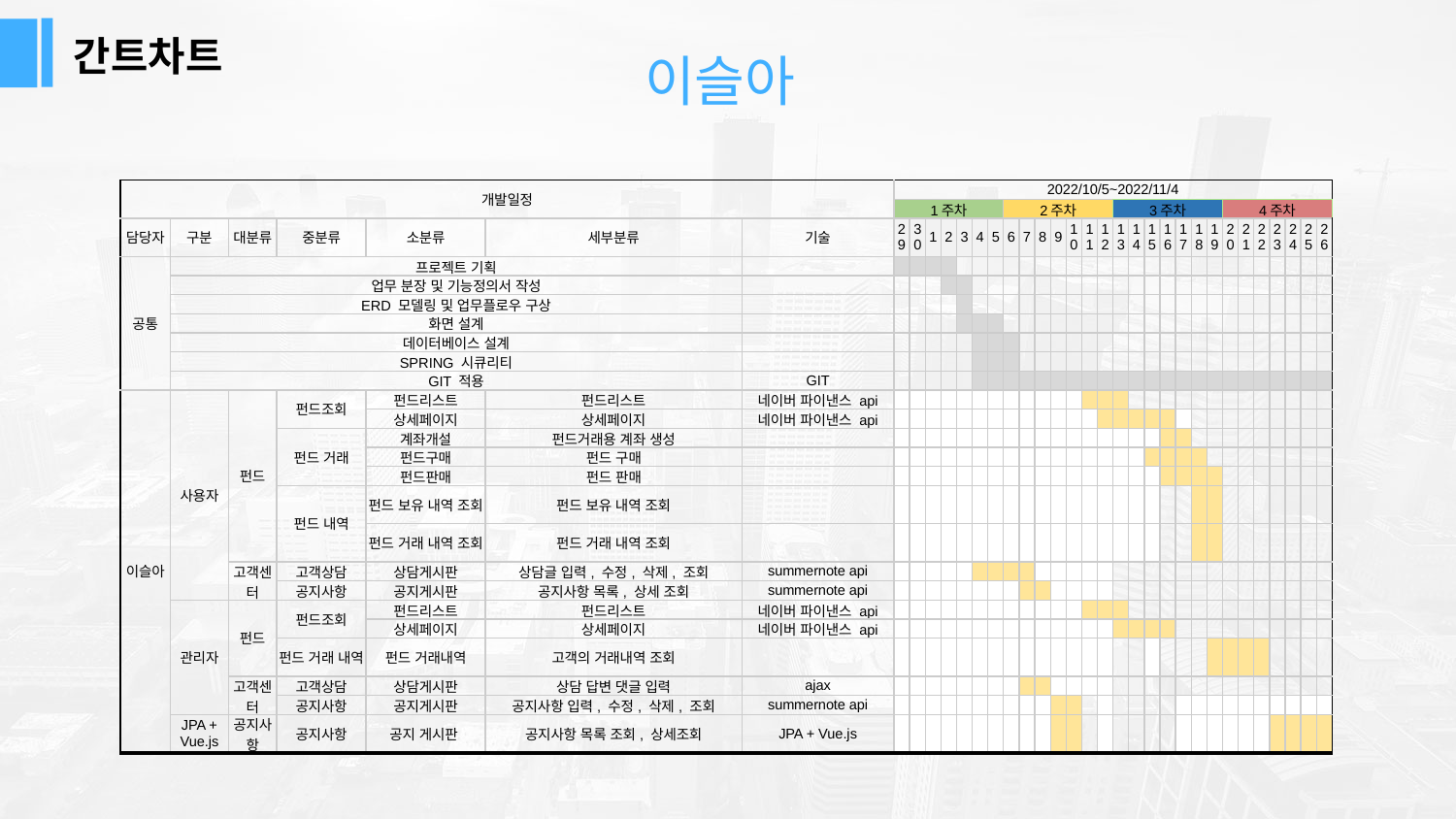

간트차트
이슬아
| 개발일정 |  |  |  |  |  |  | 2022/10/5~2022/11/4 |  |  |  |  |  |  |  |  |  |  |  |  |  |  |  |  |  |  |  |  |  |  |  |  |  |  |  |
| --- | --- | --- | --- | --- | --- | --- | --- | --- | --- | --- | --- | --- | --- | --- | --- | --- | --- | --- | --- | --- | --- | --- | --- | --- | --- | --- | --- | --- | --- | --- | --- | --- | --- | --- |
|  |  |  |  |  |  |  | 1주차 |  |  |  |  |  |  | 2주차 |  |  |  |  |  |  | 3주차 |  |  |  |  |  |  | 4주차 |  |  |  |  |  |  |
| 담당자 | 구분 | 대분류 | 중분류 | 소분류 | 세부분류 | 기술 | 29 | 30 | 1 | 2 | 3 | 4 | 5 | 6 | 7 | 8 | 9 | 10 | 11 | 12 | 13 | 14 | 15 | 16 | 17 | 18 | 19 | 20 | 21 | 22 | 23 | 24 | 25 | 26 |
| 공통 | 프로젝트 기획 |  |  |  |  |  |  |  |  |  |  |  |  |  |  |  |  |  |  |  |  |  |  |  |  |  |  |  |  |  |  |  |  |  |
|  | 업무 분장 및 기능정의서 작성 |  |  |  |  |  |  |  |  |  |  |  |  |  |  |  |  |  |  |  |  |  |  |  |  |  |  |  |  |  |  |  |  |  |
|  | ERD 모델링 및 업무플로우 구상 |  |  |  |  |  |  |  |  |  |  |  |  |  |  |  |  |  |  |  |  |  |  |  |  |  |  |  |  |  |  |  |  |  |
|  | 화면 설계 |  |  |  |  |  |  |  |  |  |  |  |  |  |  |  |  |  |  |  |  |  |  |  |  |  |  |  |  |  |  |  |  |  |
|  | 데이터베이스 설계 |  |  |  |  |  |  |  |  |  |  |  |  |  |  |  |  |  |  |  |  |  |  |  |  |  |  |  |  |  |  |  |  |  |
|  | SPRING 시큐리티 |  |  |  |  |  |  |  |  |  |  |  |  |  |  |  |  |  |  |  |  |  |  |  |  |  |  |  |  |  |  |  |  |  |
|  | GIT 적용 |  |  |  |  | GIT |  |  |  |  |  |  |  |  |  |  |  |  |  |  |  |  |  |  |  |  |  |  |  |  |  |  |  |  |
| 이슬아 | 사용자 | 펀드 | 펀드조회 | 펀드리스트 | 펀드리스트 | 네이버 파이낸스 api |  |  |  |  |  |  |  |  |  |  |  |  |  |  |  |  |  |  |  |  |  |  |  |  |  |  |  |  |
|  |  |  |  | 상세페이지 | 상세페이지 | 네이버 파이낸스 api |  |  |  |  |  |  |  |  |  |  |  |  |  |  |  |  |  |  |  |  |  |  |  |  |  |  |  |  |
|  |  |  | 펀드 거래 | 계좌개설 | 펀드거래용 계좌 생성 |  |  |  |  |  |  |  |  |  |  |  |  |  |  |  |  |  |  |  |  |  |  |  |  |  |  |  |  |  |
|  |  |  |  | 펀드구매 | 펀드 구매 |  |  |  |  |  |  |  |  |  |  |  |  |  |  |  |  |  |  |  |  |  |  |  |  |  |  |  |  |  |
|  |  |  |  | 펀드판매 | 펀드 판매 |  |  |  |  |  |  |  |  |  |  |  |  |  |  |  |  |  |  |  |  |  |  |  |  |  |  |  |  |  |
|  |  |  | 펀드 내역 | 펀드 보유 내역 조회 | 펀드 보유 내역 조회 |  |  |  |  |  |  |  |  |  |  |  |  |  |  |  |  |  |  |  |  |  |  |  |  |  |  |  |  |  |
|  |  |  |  | 펀드 거래 내역 조회 | 펀드 거래 내역 조회 |  |  |  |  |  |  |  |  |  |  |  |  |  |  |  |  |  |  |  |  |  |  |  |  |  |  |  |  |  |
|  |  | 고객센터 | 고객상담 | 상담게시판 | 상담글 입력, 수정, 삭제, 조회 | summernote api |  |  |  |  |  |  |  |  |  |  |  |  |  |  |  |  |  |  |  |  |  |  |  |  |  |  |  |  |
|  |  |  | 공지사항 | 공지게시판 | 공지사항 목록, 상세 조회 | summernote api |  |  |  |  |  |  |  |  |  |  |  |  |  |  |  |  |  |  |  |  |  |  |  |  |  |  |  |  |
|  | 관리자 | 펀드 | 펀드조회 | 펀드리스트 | 펀드리스트 | 네이버 파이낸스 api |  |  |  |  |  |  |  |  |  |  |  |  |  |  |  |  |  |  |  |  |  |  |  |  |  |  |  |  |
|  |  |  |  | 상세페이지 | 상세페이지 | 네이버 파이낸스 api |  |  |  |  |  |  |  |  |  |  |  |  |  |  |  |  |  |  |  |  |  |  |  |  |  |  |  |  |
|  |  |  | 펀드 거래 내역 | 펀드 거래내역 | 고객의 거래내역 조회 |  |  |  |  |  |  |  |  |  |  |  |  |  |  |  |  |  |  |  |  |  |  |  |  |  |  |  |  |  |
|  |  | 고객센터 | 고객상담 | 상담게시판 | 상담 답변 댓글 입력 | ajax |  |  |  |  |  |  |  |  |  |  |  |  |  |  |  |  |  |  |  |  |  |  |  |  |  |  |  |  |
|  |  |  | 공지사항 | 공지게시판 | 공지사항 입력, 수정, 삭제, 조회 | summernote api |  |  |  |  |  |  |  |  |  |  |  |  |  |  |  |  |  |  |  |  |  |  |  |  |  |  |  |  |
|  | JPA + Vue.js | 공지사항 | 공지사항 | 공지 게시판 | 공지사항 목록 조회, 상세조회 | JPA + Vue.js |  |  |  |  |  |  |  |  |  |  |  |  |  |  |  |  |  |  |  |  |  |  |  |  |  |  |  |  |